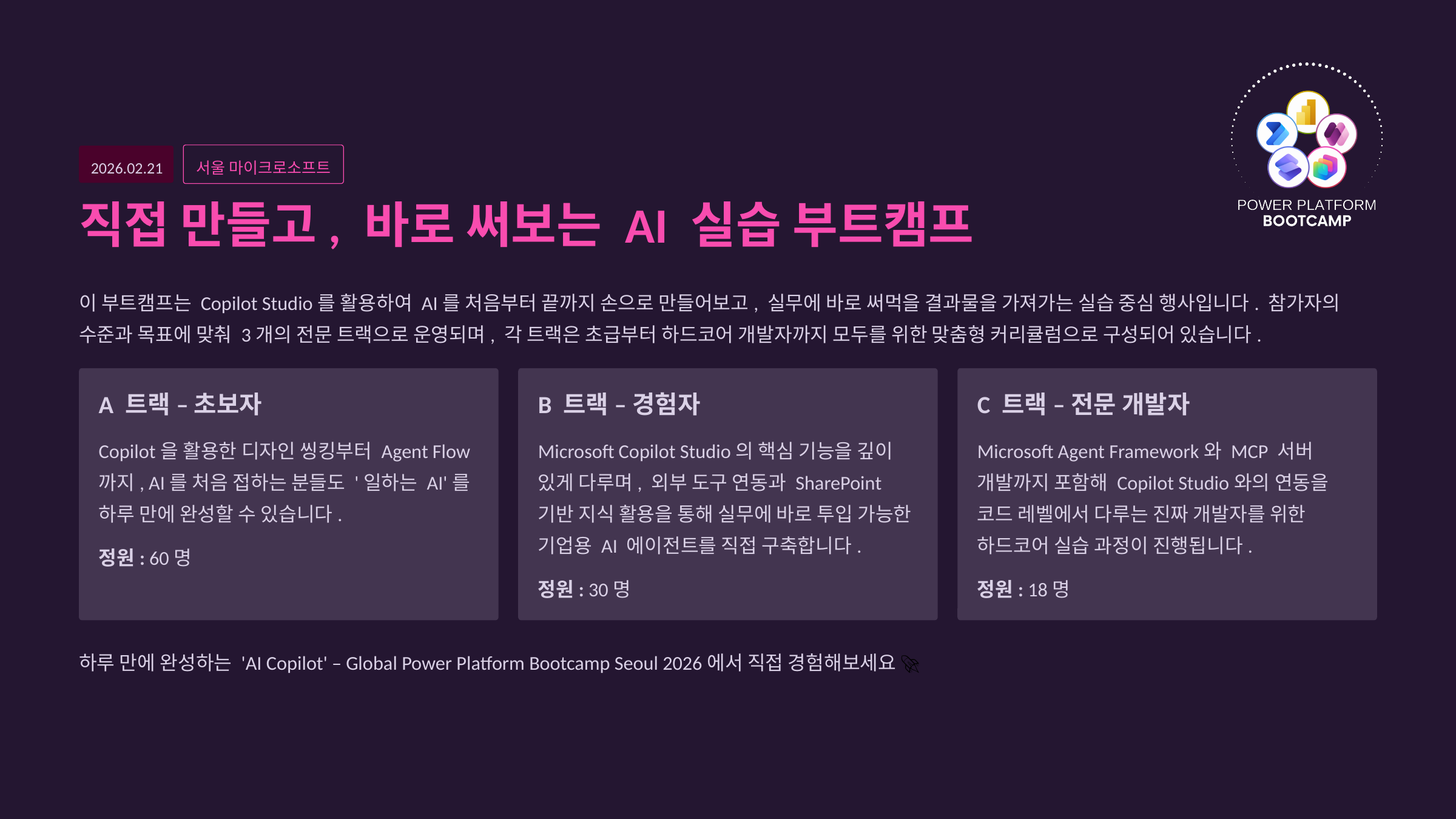

2026.02.21
서울 마이크로소프트
직접 만들고, 바로 써보는 AI 실습 부트캠프
이 부트캠프는 Copilot Studio를 활용하여 AI를 처음부터 끝까지 손으로 만들어보고, 실무에 바로 써먹을 결과물을 가져가는 실습 중심 행사입니다. 참가자의 수준과 목표에 맞춰 3개의 전문 트랙으로 운영되며, 각 트랙은 초급부터 하드코어 개발자까지 모두를 위한 맞춤형 커리큘럼으로 구성되어 있습니다.

A 트랙 – 초보자
B 트랙 – 경험자
C 트랙 – 전문 개발자
Copilot을 활용한 디자인 씽킹부터 Agent Flow까지, AI를 처음 접하는 분들도 '일하는 AI'를 하루 만에 완성할 수 있습니다.
Microsoft Copilot Studio의 핵심 기능을 깊이 있게 다루며, 외부 도구 연동과 SharePoint 기반 지식 활용을 통해 실무에 바로 투입 가능한 기업용 AI 에이전트를 직접 구축합니다.
Microsoft Agent Framework와 MCP 서버 개발까지 포함해 Copilot Studio와의 연동을 코드 레벨에서 다루는 진짜 개발자를 위한 하드코어 실습 과정이 진행됩니다.
정원: 60명
정원: 30명
정원: 18명
하루 만에 완성하는 'AI Copilot' – Global Power Platform Bootcamp Seoul 2026에서 직접 경험해보세요 🚀